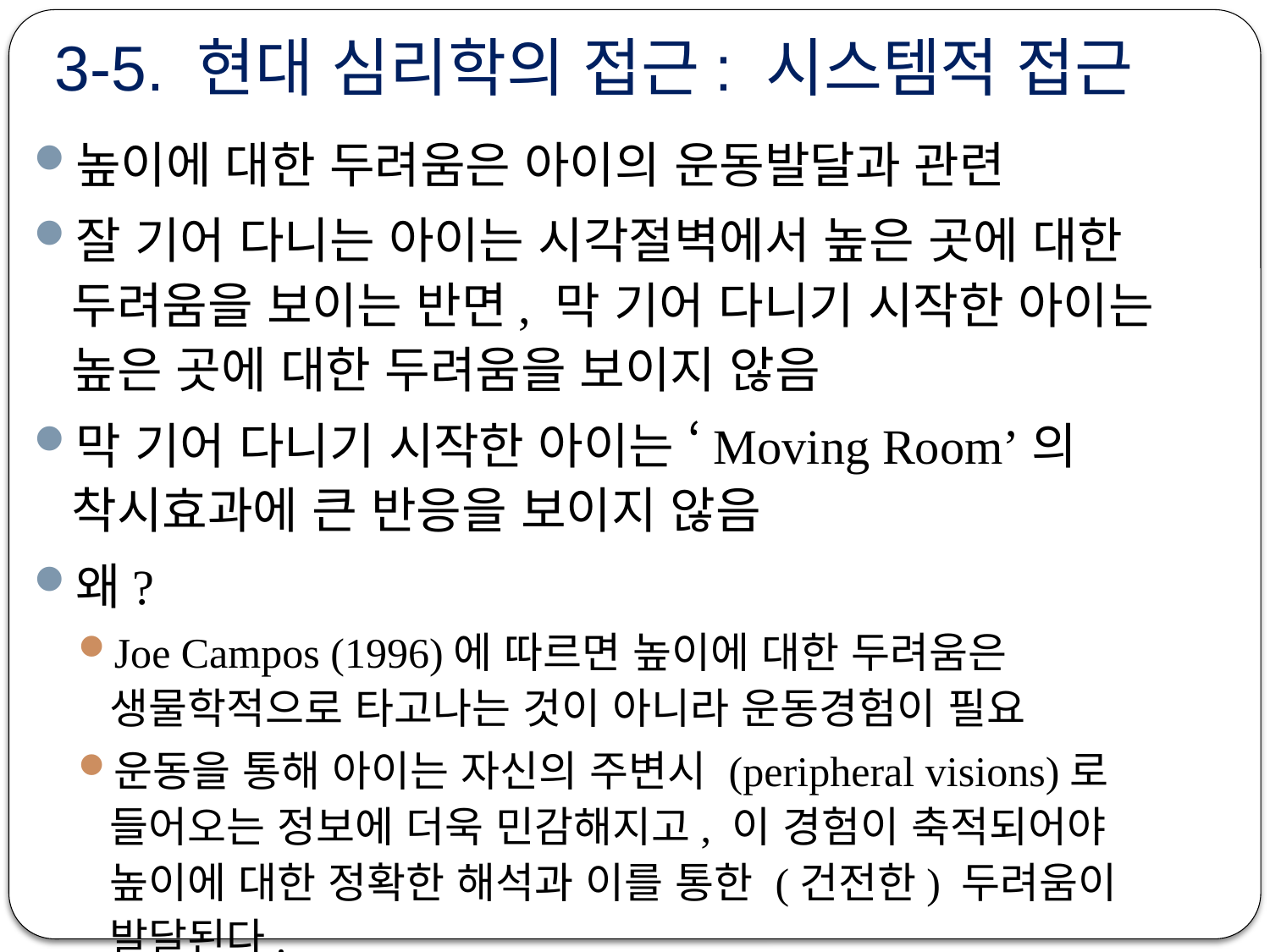

# 3-5. 현대 심리학의 접근: 시스템적 접근
높이에 대한 두려움은 아이의 운동발달과 관련
잘 기어 다니는 아이는 시각절벽에서 높은 곳에 대한 두려움을 보이는 반면, 막 기어 다니기 시작한 아이는 높은 곳에 대한 두려움을 보이지 않음
막 기어 다니기 시작한 아이는 ‘Moving Room’의 착시효과에 큰 반응을 보이지 않음
왜?
Joe Campos (1996)에 따르면 높이에 대한 두려움은 생물학적으로 타고나는 것이 아니라 운동경험이 필요
운동을 통해 아이는 자신의 주변시 (peripheral visions)로 들어오는 정보에 더욱 민감해지고, 이 경험이 축적되어야 높이에 대한 정확한 해석과 이를 통한 (건전한) 두려움이 발달된다.